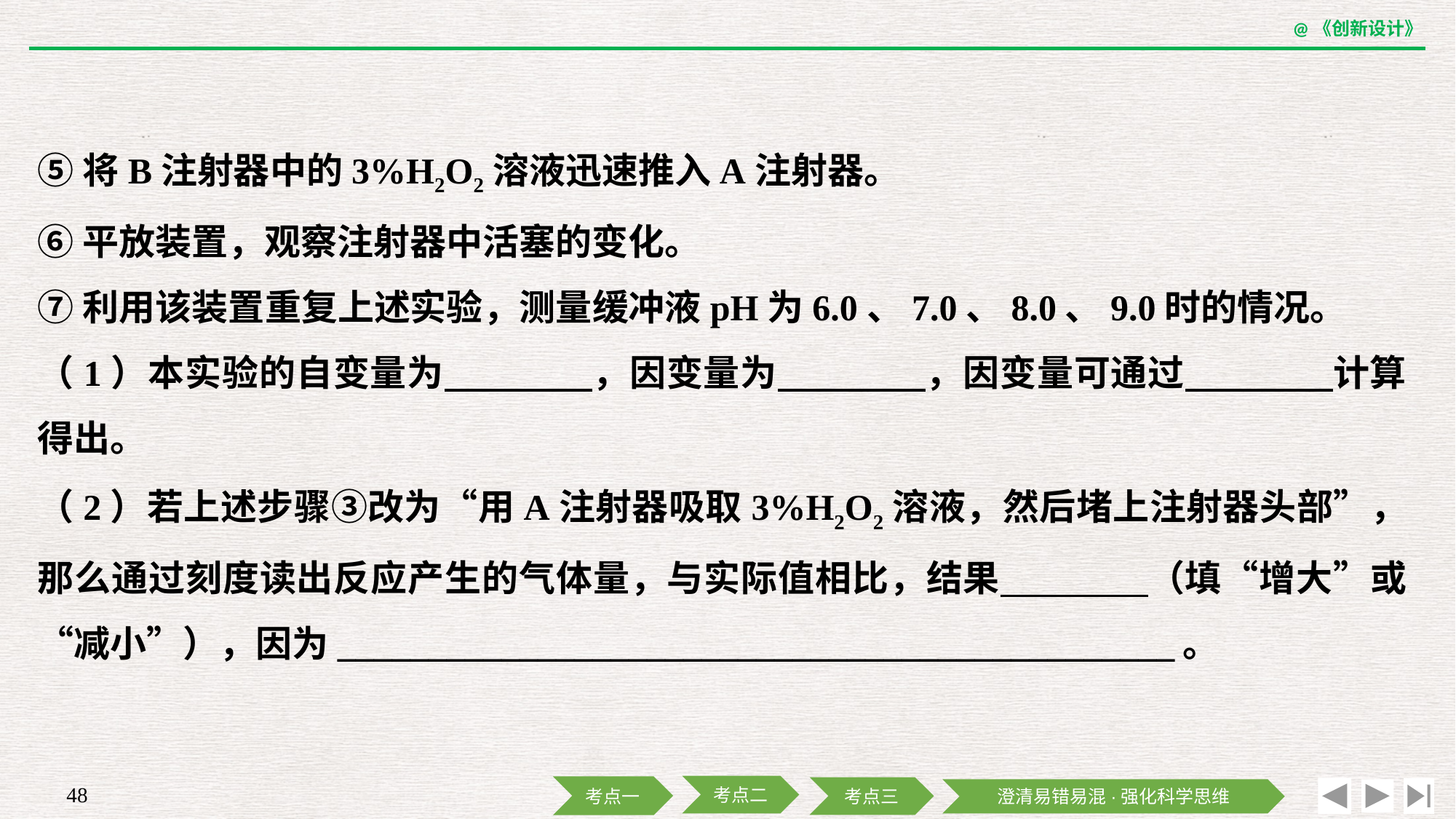

⑤将B注射器中的3%H2O2溶液迅速推入A注射器。
⑥平放装置，观察注射器中活塞的变化。
⑦利用该装置重复上述实验，测量缓冲液pH为6.0、7.0、8.0、9.0时的情况。
（1）本实验的自变量为　　　　，因变量为　　　　，因变量可通过　　　　计算得出。
（2）若上述步骤③改为“用A注射器吸取3%H2O2溶液，然后堵上注射器头部”，那么通过刻度读出反应产生的气体量，与实际值相比，结果　　　　（填“增大”或“减小”），因为______________________________________________。